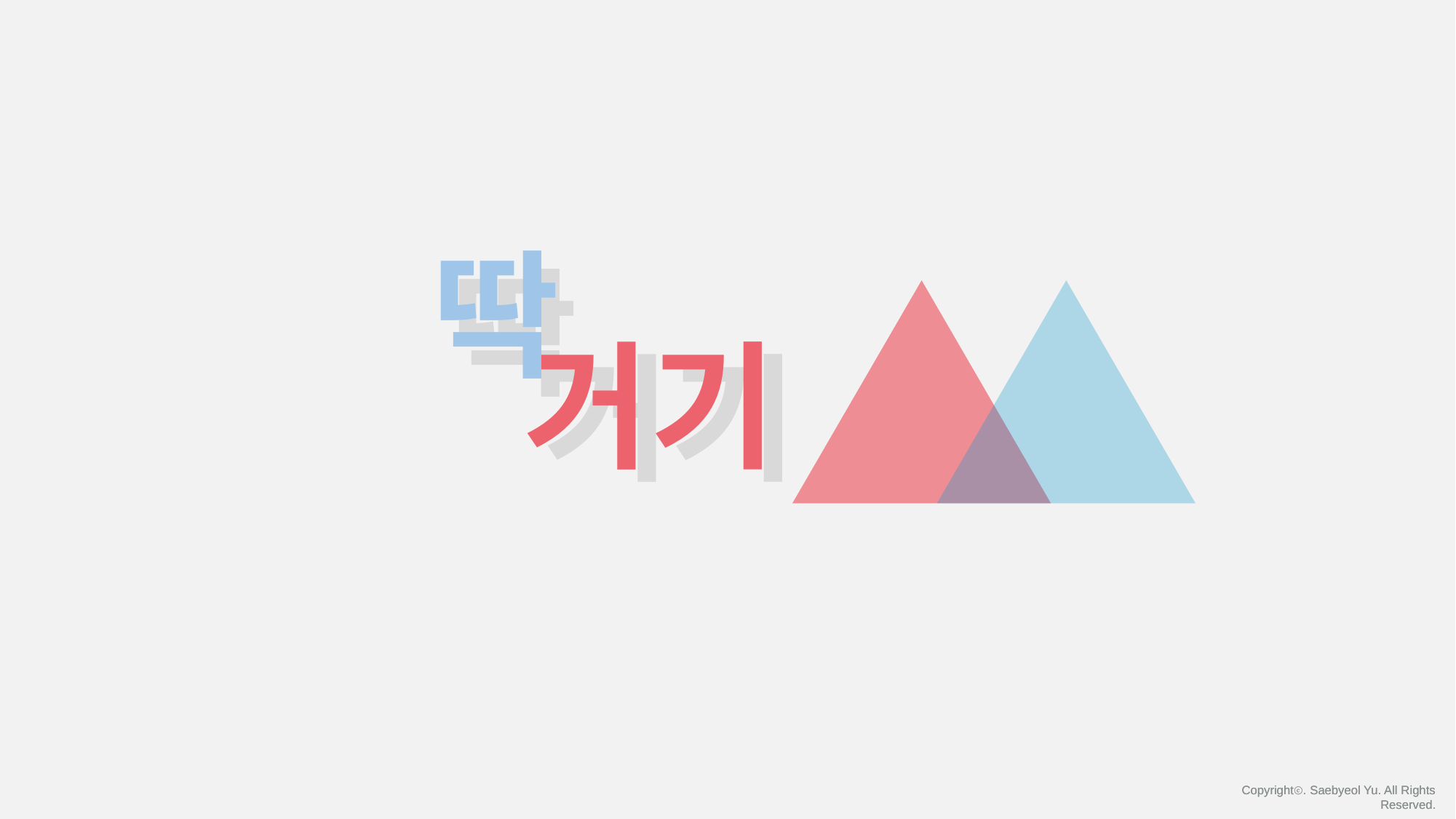

딱
딱

거기
거기
Copyrightⓒ. Saebyeol Yu. All Rights Reserved.